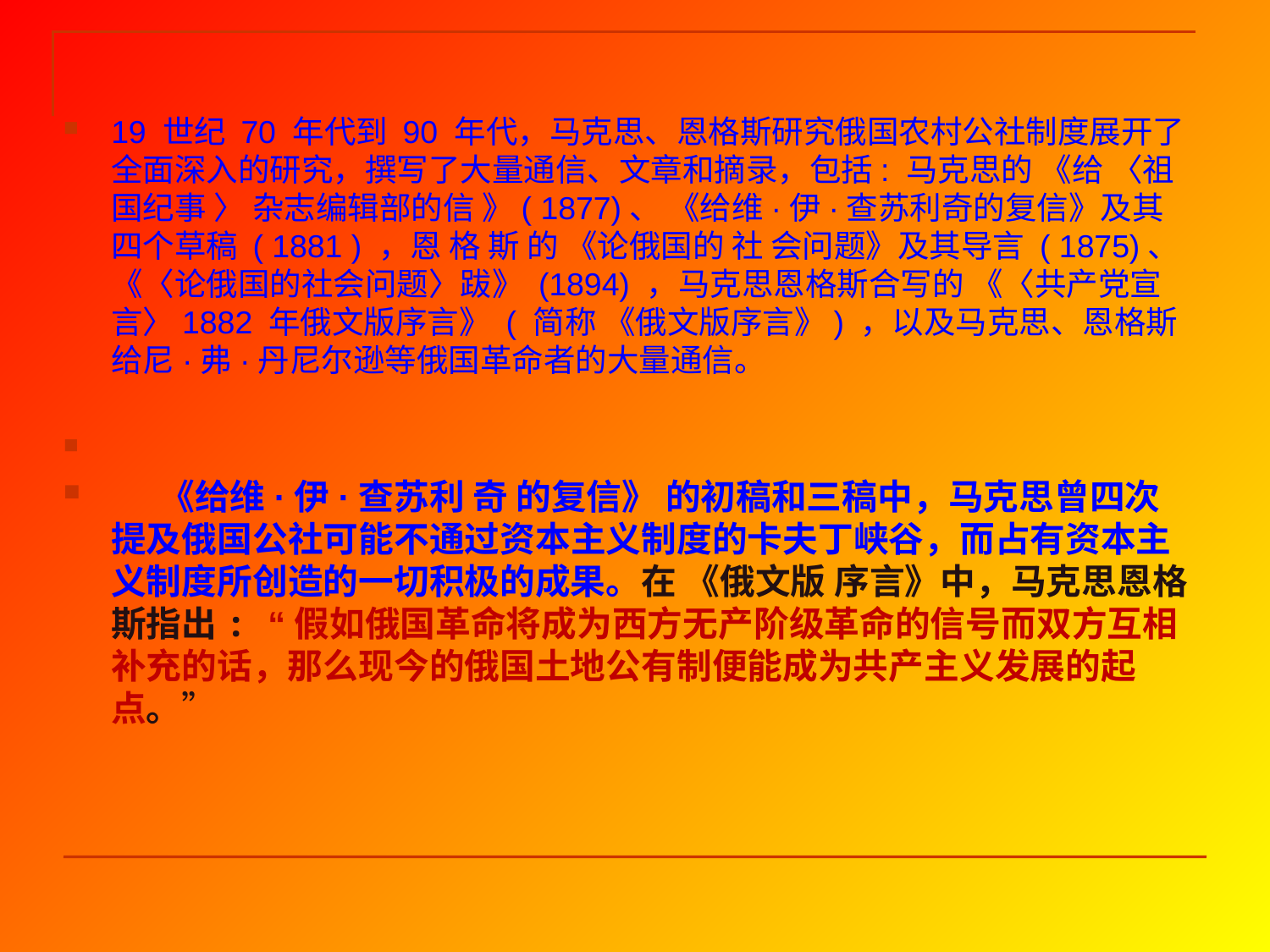

19 世纪 70 年代到 90 年代，马克思、恩格斯研究俄国农村公社制度展开了全面深入的研究，撰写了大量通信、文章和摘录，包括: 马克思的 《给 〈祖国纪事 〉 杂志编辑部的信 》( 1877)、 《给维·伊·查苏利奇的复信》及其四个草稿 ( 1881 ) ，恩 格 斯 的 《论俄国的 社 会问题》及其导言 ( 1875)、《〈论俄国的社会问题〉跋》 (1894) ，马克思恩格斯合写的 《〈共产党宣言〉1882 年俄文版序言》 ( 简称 《俄文版序言》) ，以及马克思、恩格斯给尼·弗·丹尼尔逊等俄国革命者的大量通信。

     《给维·伊·查苏利 奇 的复信》 的初稿和三稿中，马克思曾四次提及俄国公社可能不通过资本主义制度的卡夫丁峡谷，而占有资本主义制度所创造的一切积极的成果。在 《俄文版 序言》中，马克思恩格斯指出: “假如俄国革命将成为西方无产阶级革命的信号而双方互相补充的话，那么现今的俄国土地公有制便能成为共产主义发展的起点。”